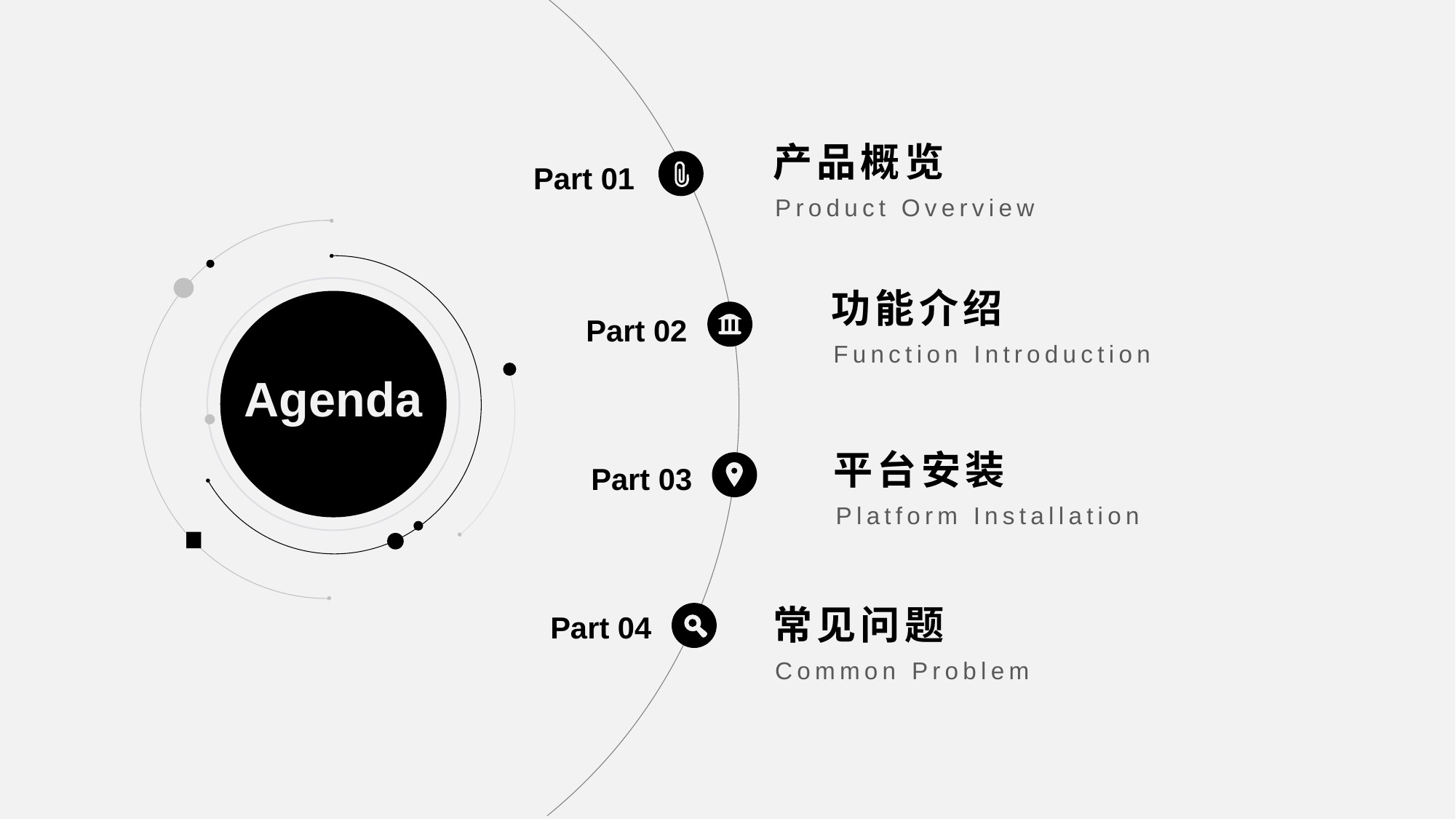

产品概览

Part 01
Product Overview

功能介绍

Part 02
Function Introduction
Agenda

平台安装

Part 03
Platform Installation

常见问题

Part 04
Common Problem